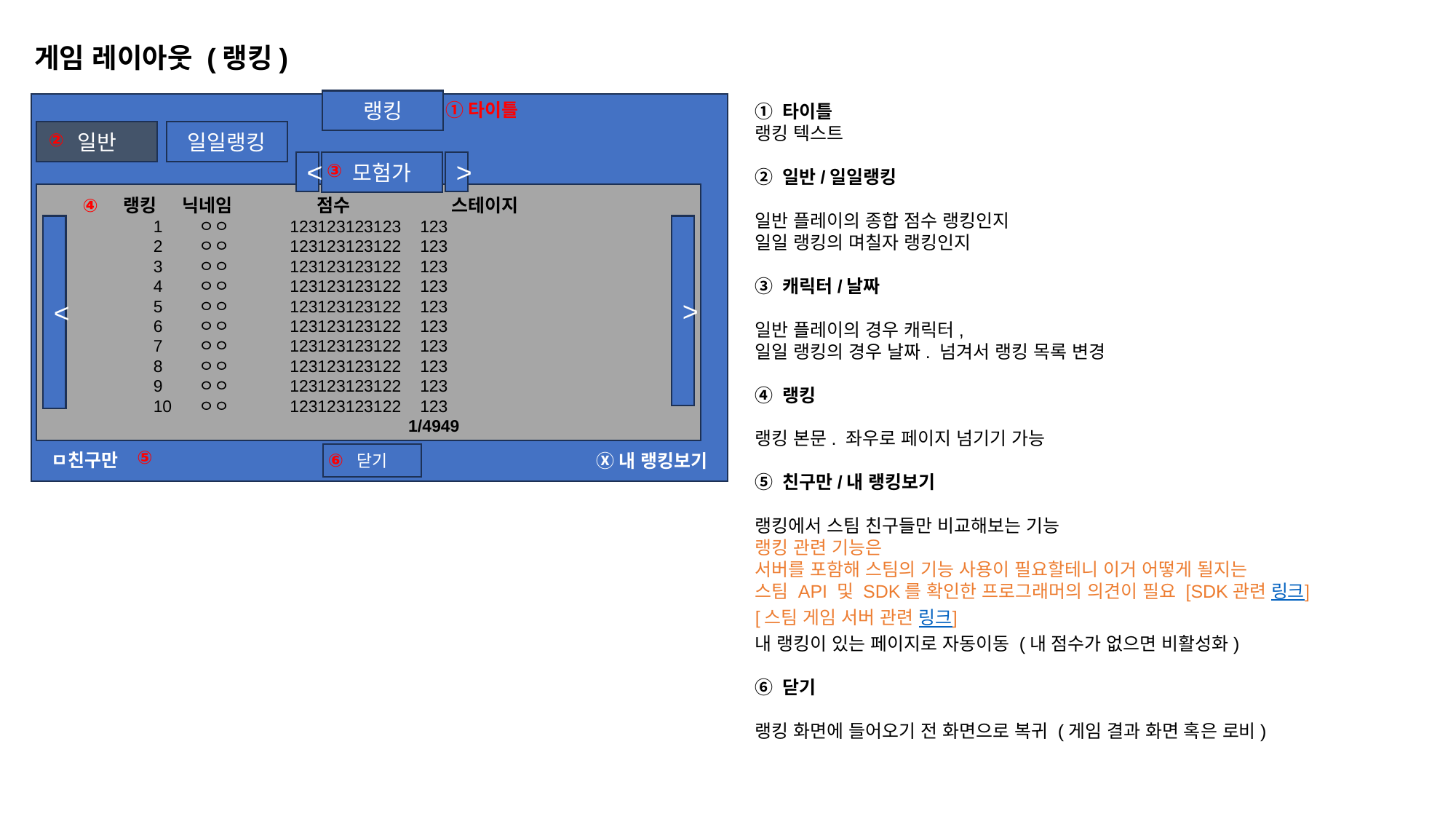

게임 레이아웃 (랭킹)
랭킹

① 타이틀
랭킹 텍스트

② 일반/일일랭킹

일반 플레이의 종합 점수 랭킹인지
일일 랭킹의 며칠자 랭킹인지

③ 캐릭터/날짜

일반 플레이의 경우 캐릭터,
일일 랭킹의 경우 날짜. 넘겨서 랭킹 목록 변경

④ 랭킹

랭킹 본문. 좌우로 페이지 넘기기 가능

⑤ 친구만/내 랭킹보기

랭킹에서 스팀 친구들만 비교해보는 기능
랭킹 관련 기능은
서버를 포함해 스팀의 기능 사용이 필요할테니 이거 어떻게 될지는
스팀 API 및 SDK를 확인한 프로그래머의 의견이 필요 [SDK관련 링크]
[스팀 게임 서버 관련 링크]
내 랭킹이 있는 페이지로 자동이동 (내 점수가 없으면 비활성화)

⑥ 닫기

랭킹 화면에 들어오기 전 화면으로 복귀 (게임 결과 화면 혹은 로비)
①타이틀
일일랭킹
일반
②
아직까지 정하지 못한
위대하고 장대할
아무튼 무작정
유적의 벽면을 두들기는 게임의 이름
<
>
모험가
③

    랭킹     닉네임	점수	     스테이지
   ㅇㅇ	123123123123    123
   ㅇㅇ	123123123122    123
   ㅇㅇ	123123123122    123
   ㅇㅇ	123123123122    123
   ㅇㅇ	123123123122    123
   ㅇㅇ	123123123122    123
   ㅇㅇ	123123123122    123
   ㅇㅇ	123123123122    123
   ㅇㅇ	123123123122    123
   ㅇㅇ	123123123122    123                                                        	    	  1/4949
④
<
>
게임 시작
도감
옵션
종료
닫기
⑤
⑥
ㅁ친구만
Ⓧ내 랭킹보기